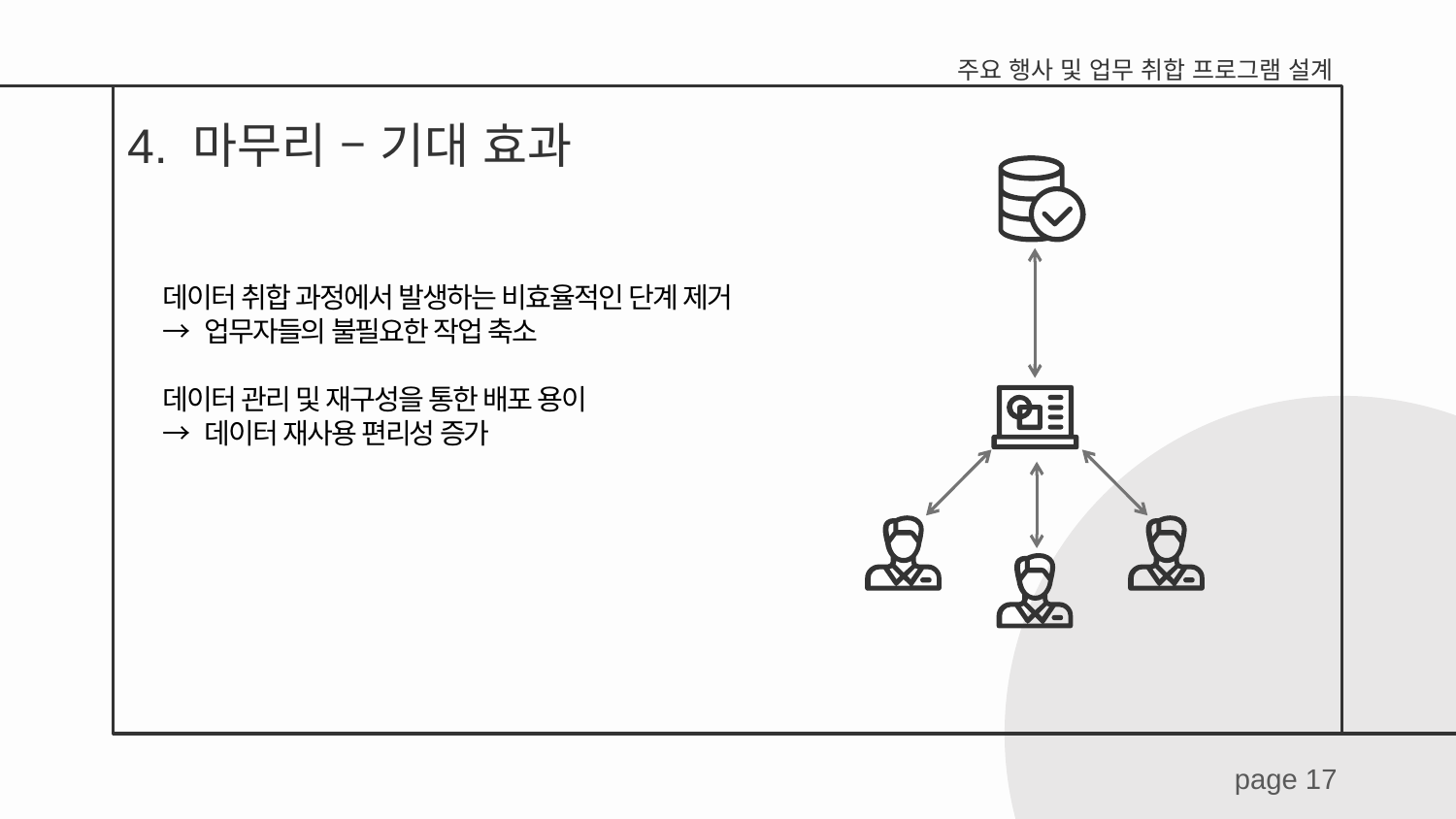

주요 행사 및 업무 취합 프로그램 설계
4. 마무리 – 기대 효과

데이터 취합 과정에서 발생하는 비효율적인 단계 제거
→ 업무자들의 불필요한 작업 축소

데이터 관리 및 재구성을 통한 배포 용이
→ 데이터 재사용 편리성 증가
page 17